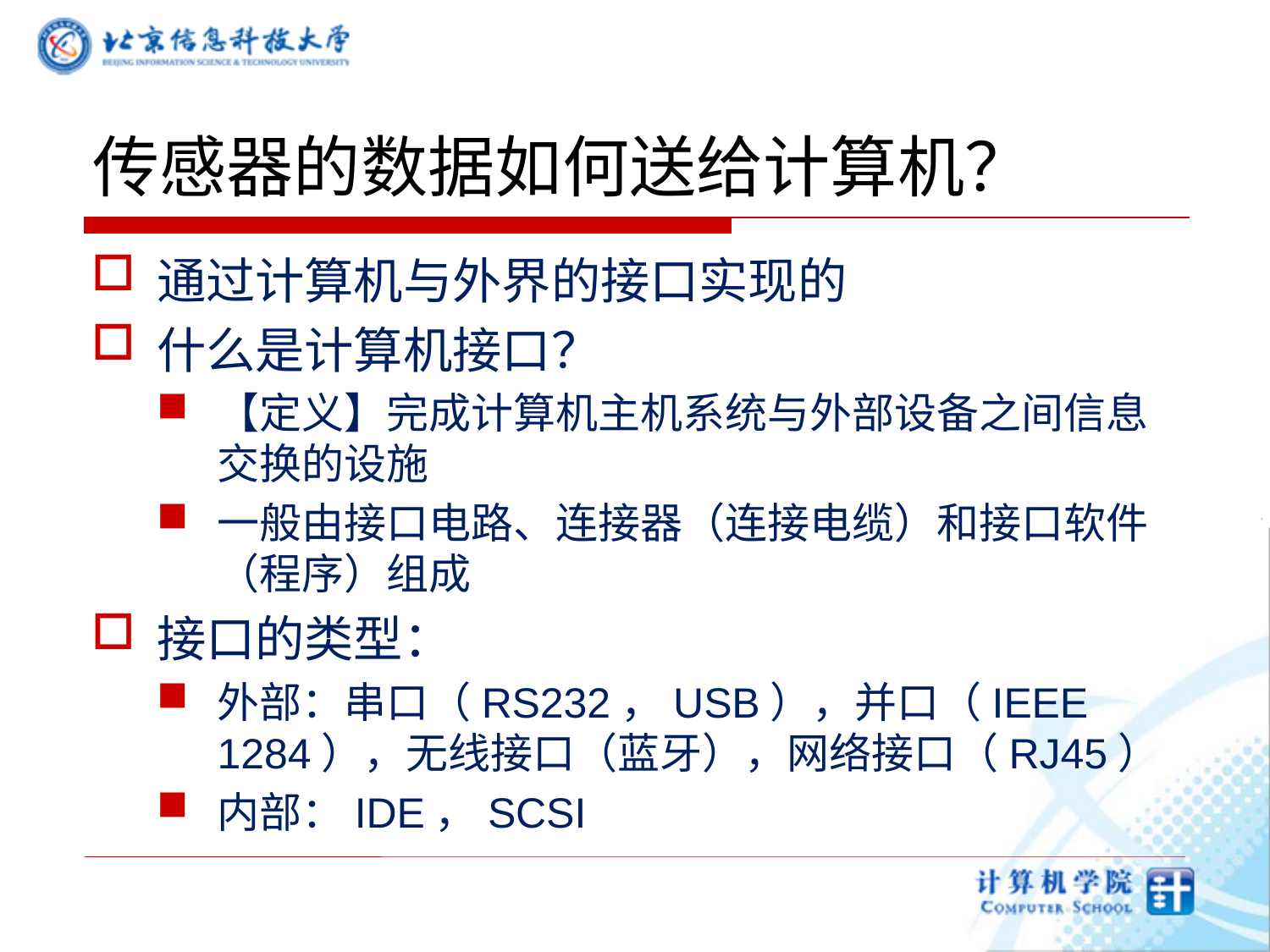

# 传感器的数据如何送给计算机？
通过计算机与外界的接口实现的
什么是计算机接口？
【定义】完成计算机主机系统与外部设备之间信息交换的设施
一般由接口电路、连接器（连接电缆）和接口软件（程序）组成
接口的类型：
外部：串口（RS232，USB），并口（IEEE 1284），无线接口（蓝牙），网络接口（RJ45）
内部：IDE，SCSI